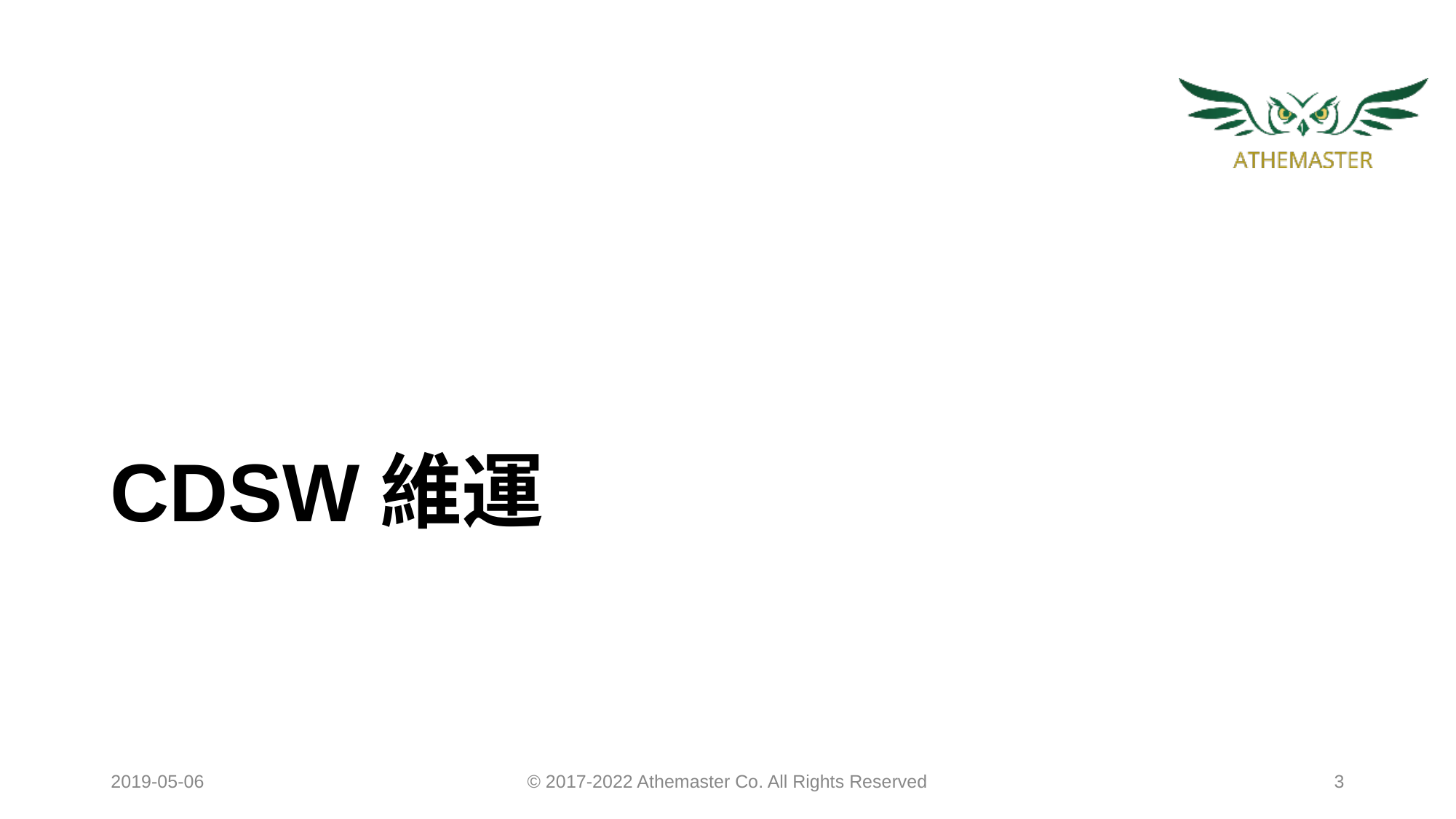

# CDSW維運

2019-05-06
© 2017-2022 Athemaster Co. All Rights Reserved
3